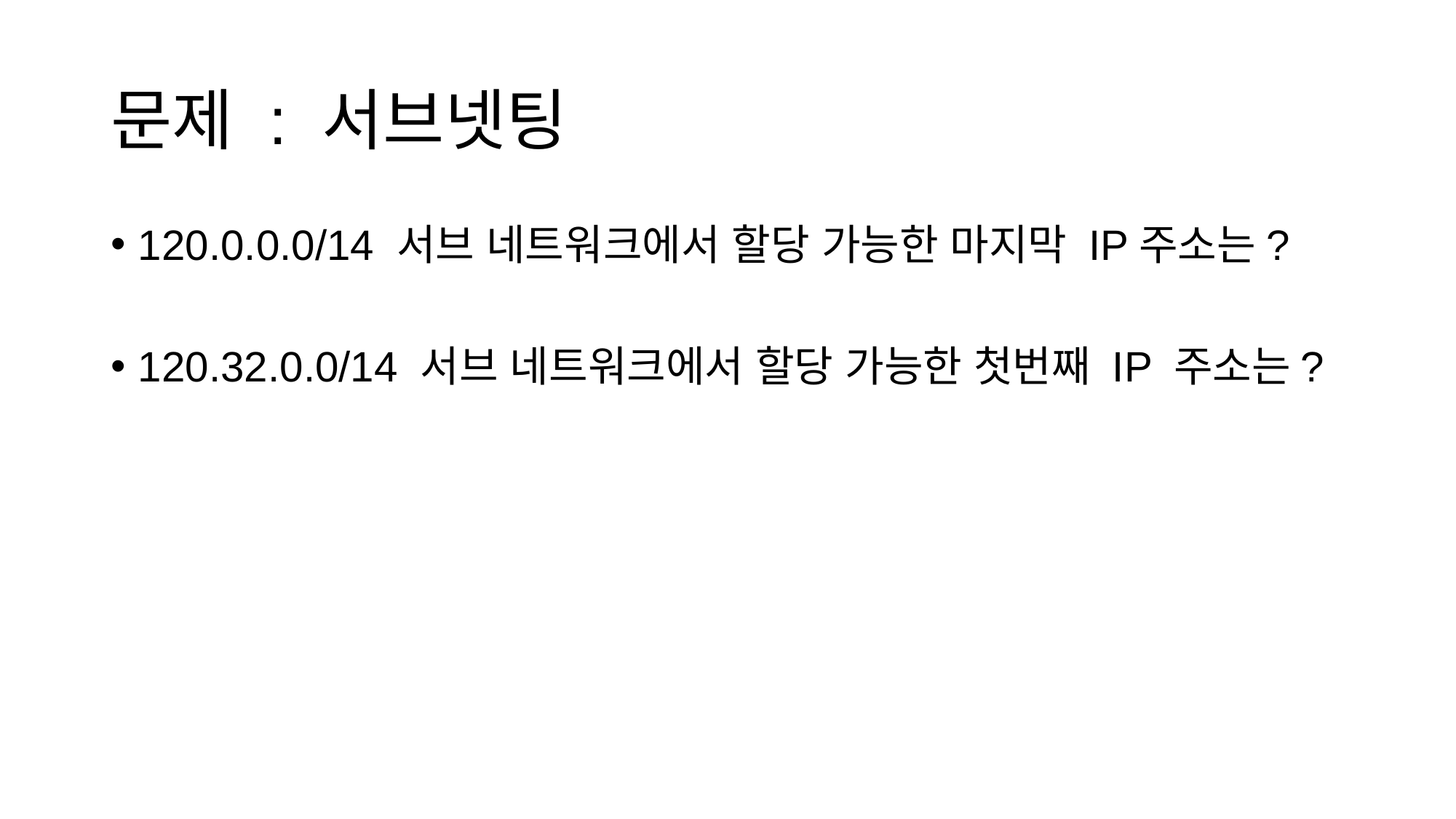

# 문제 : 서브넷팅
120.0.0.0/14 서브 네트워크에서 할당 가능한 마지막 IP주소는?

120.32.0.0/14 서브 네트워크에서 할당 가능한 첫번째 IP 주소는?